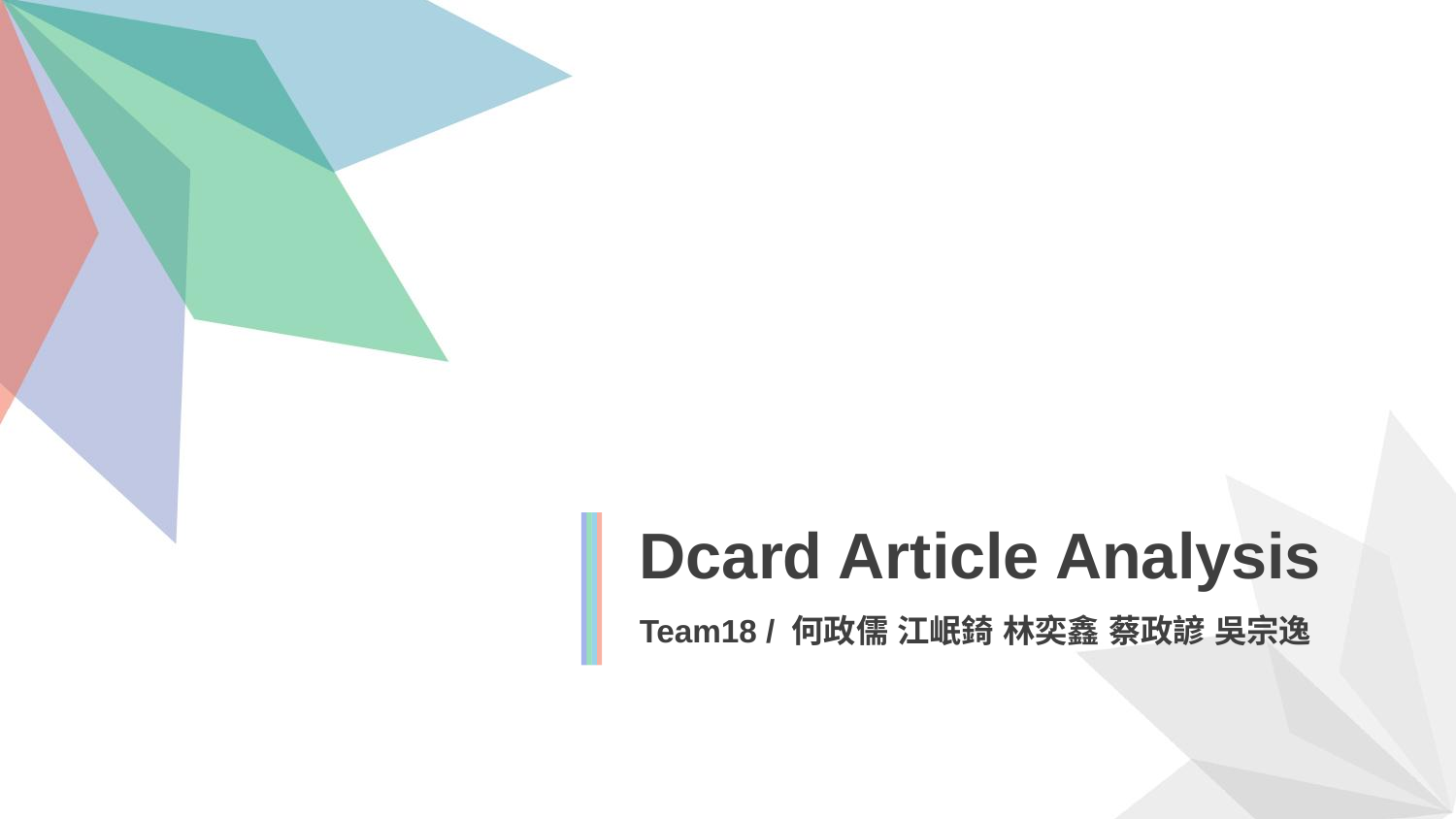

Dcard Article Analysis
Team18 / 何政儒 江岷錡 林奕鑫 蔡政諺 吳宗逸